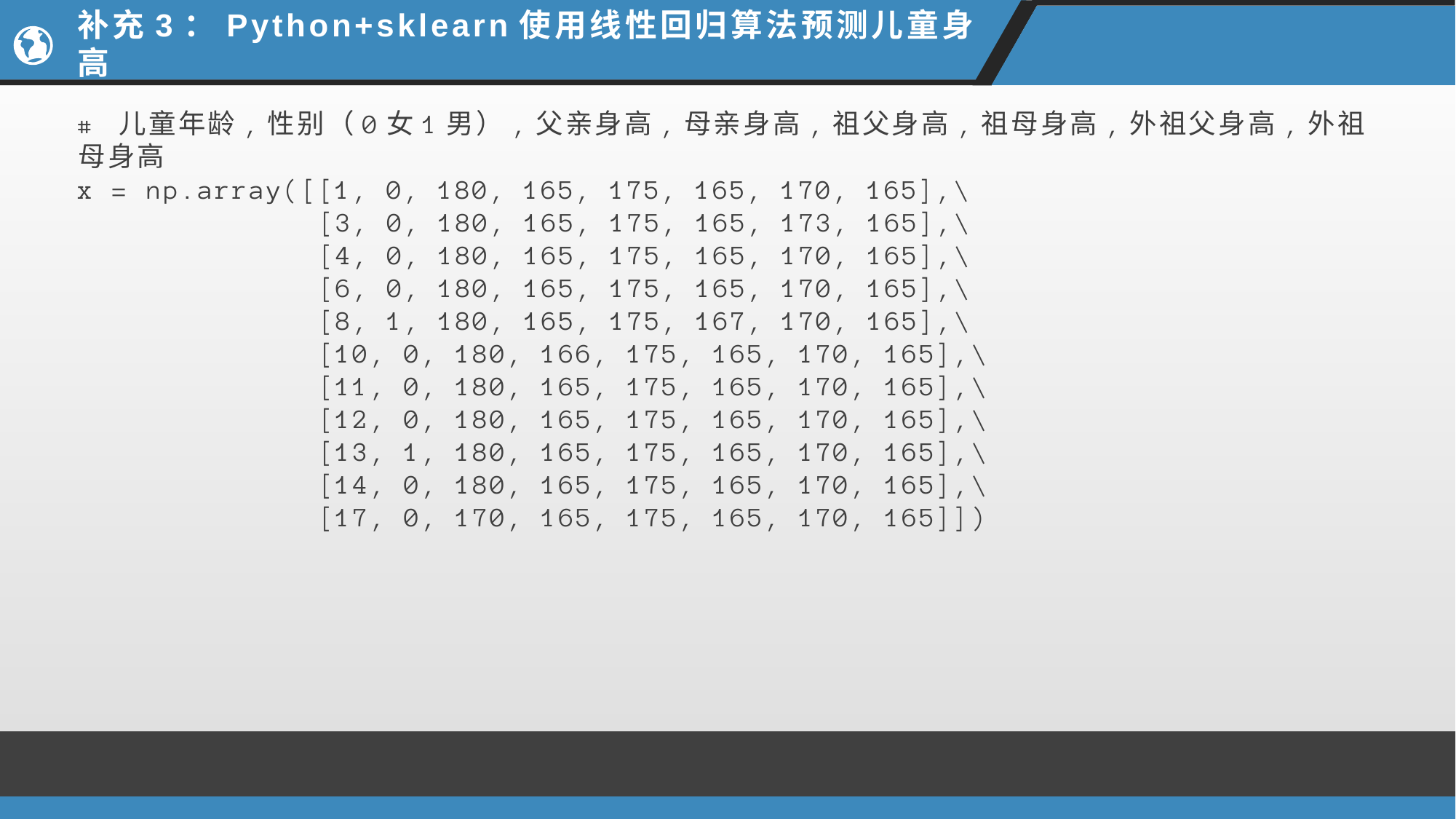

# 补充3：Python+sklearn使用线性回归算法预测儿童身高

# 儿童年龄,性别（0女1男）,父亲身高,母亲身高,祖父身高,祖母身高,外祖父身高,外祖母身高
x = np.array([[1, 0, 180, 165, 175, 165, 170, 165],\
              [3, 0, 180, 165, 175, 165, 173, 165],\
              [4, 0, 180, 165, 175, 165, 170, 165],\
              [6, 0, 180, 165, 175, 165, 170, 165],\
              [8, 1, 180, 165, 175, 167, 170, 165],\
              [10, 0, 180, 166, 175, 165, 170, 165],\
              [11, 0, 180, 165, 175, 165, 170, 165],\
              [12, 0, 180, 165, 175, 165, 170, 165],\
              [13, 1, 180, 165, 175, 165, 170, 165],\
              [14, 0, 180, 165, 175, 165, 170, 165],\
              [17, 0, 170, 165, 175, 165, 170, 165]])